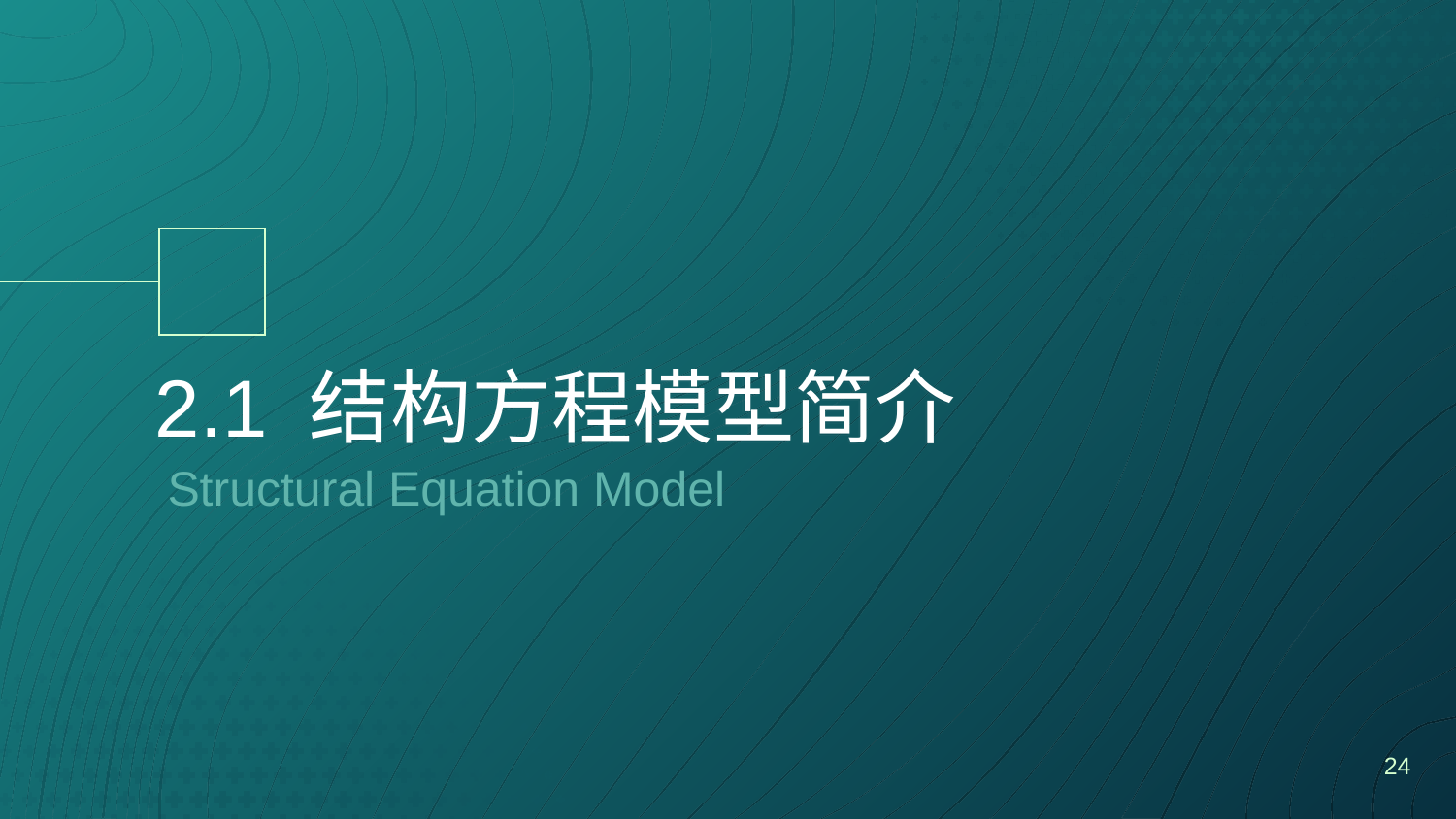

# 2.1 结构方程模型简介
Structural Equation Model
24